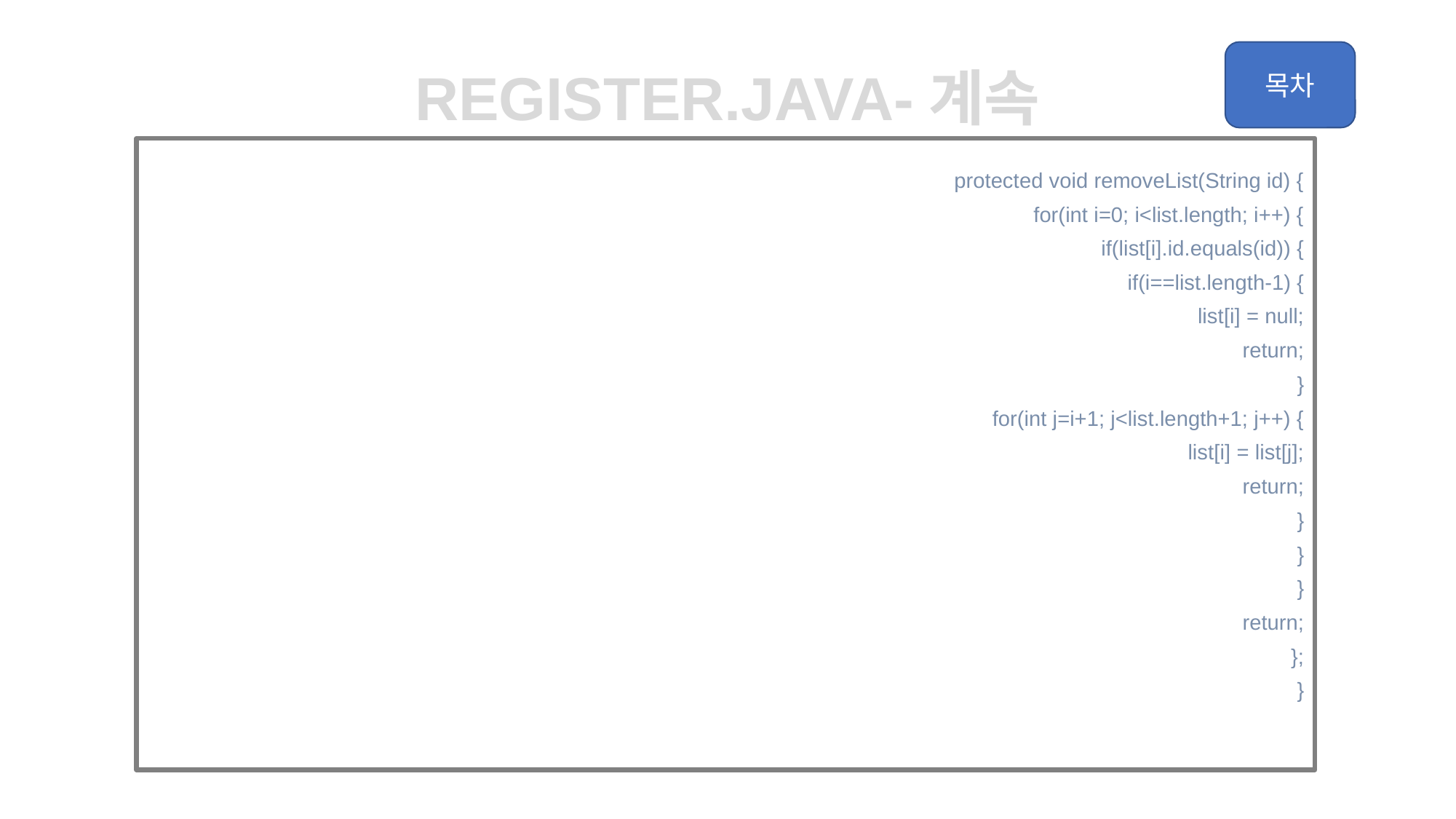

register.java-계속

	protected void removeList(String id) {
		for(int i=0; i<list.length; i++) {
			if(list[i].id.equals(id)) {
				if(i==list.length-1) {
						list[i] = null;
						return;
					}
				for(int j=i+1; j<list.length+1; j++) {
					list[i] = list[j];
					return;
				}
			}
		}
		return;
	};
}